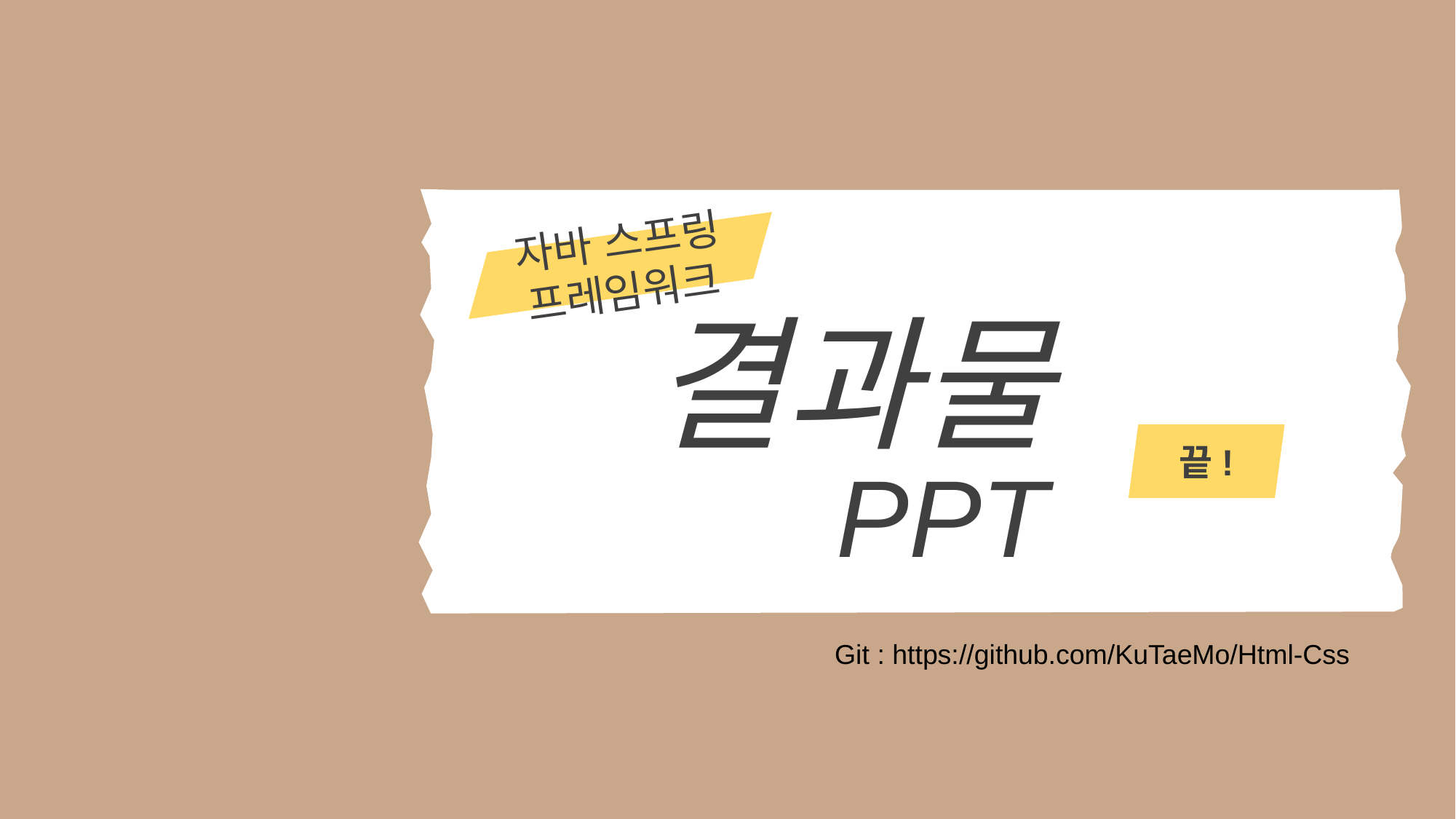

자바 스프링
프레임워크
결과물
끝!
PPT
Git : https://github.com/KuTaeMo/Html-Css